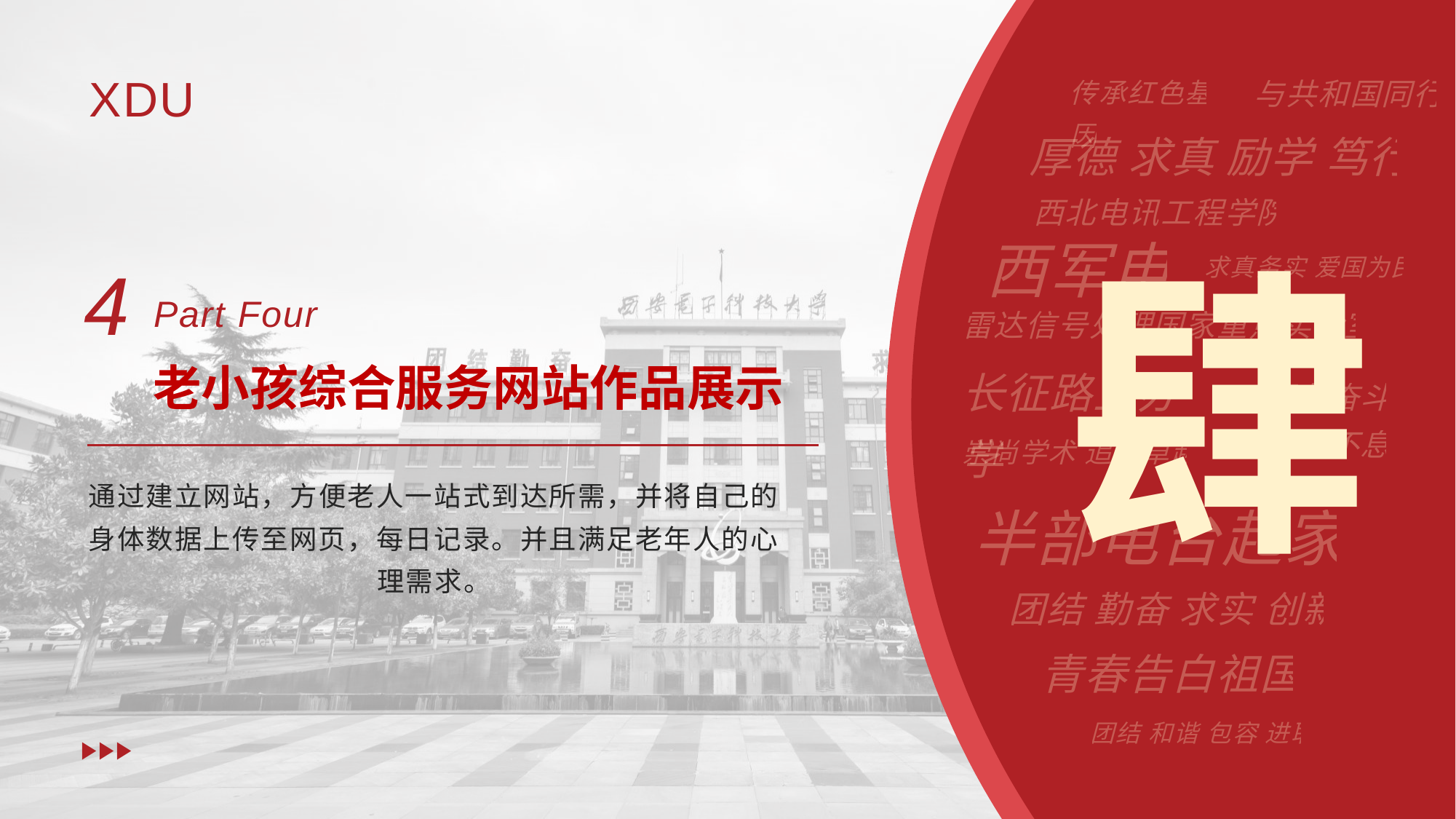

4
Part Four
老小孩综合服务网站作品展示
通过建立网站，方便老人一站式到达所需，并将自己的身体数据上传至网页，每日记录。并且满足老年人的心理需求。
肆